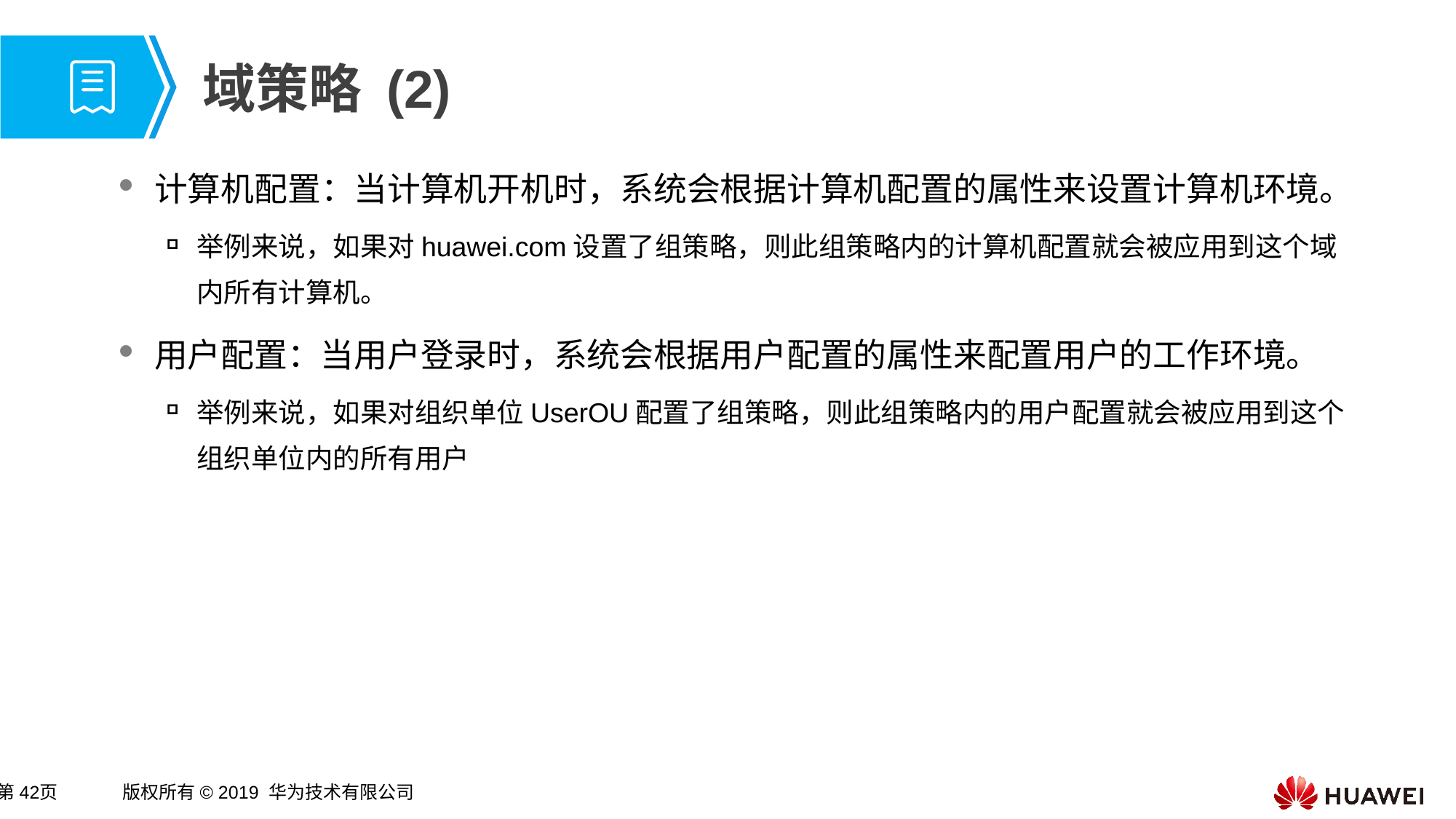

# 域策略 (2)
计算机配置：当计算机开机时，系统会根据计算机配置的属性来设置计算机环境。
举例来说，如果对huawei.com设置了组策略，则此组策略内的计算机配置就会被应用到这个域内所有计算机。
用户配置：当用户登录时，系统会根据用户配置的属性来配置用户的工作环境。
举例来说，如果对组织单位UserOU配置了组策略，则此组策略内的用户配置就会被应用到这个组织单位内的所有用户